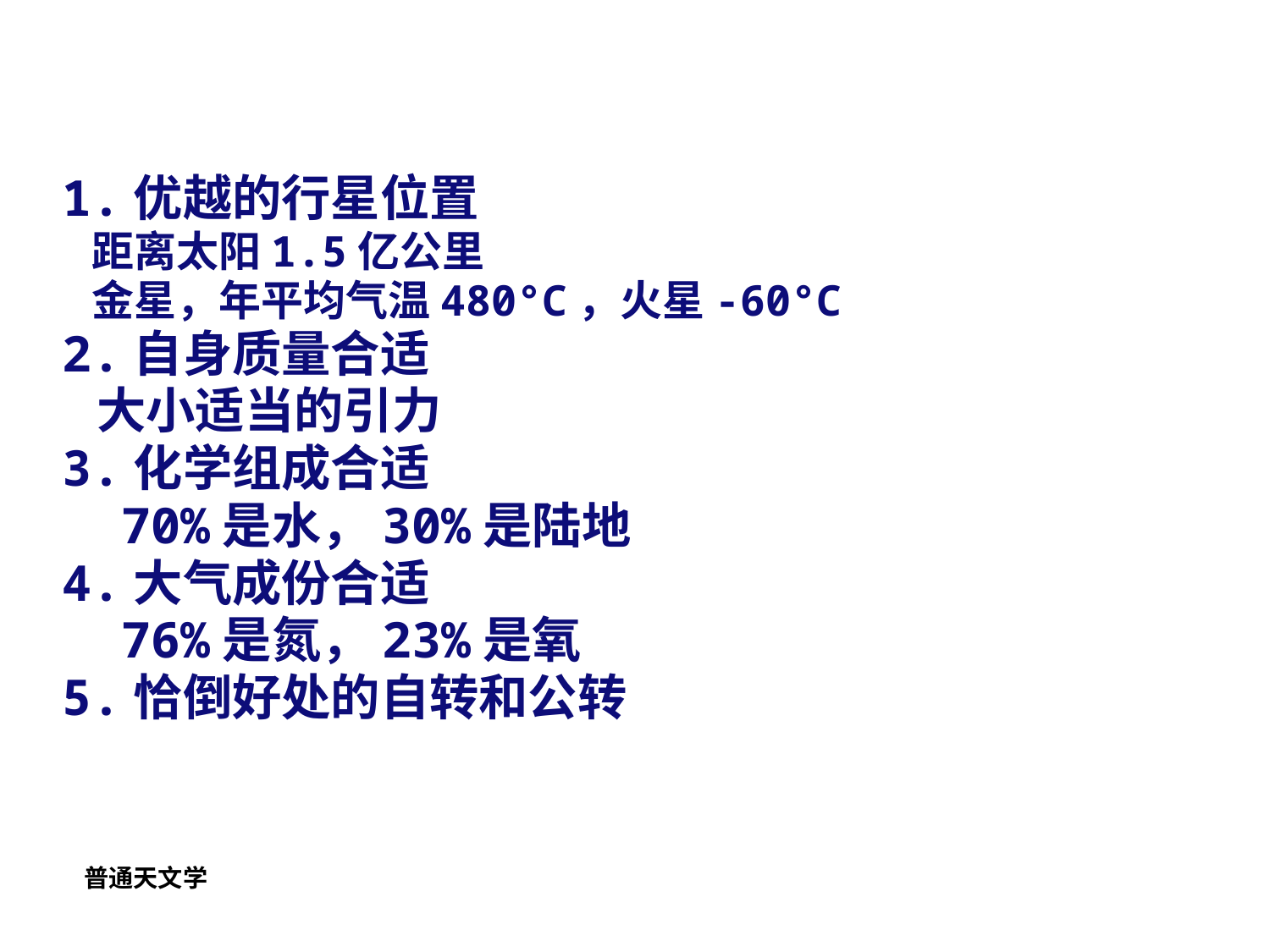

1.优越的行星位置
  距离太阳1.5亿公里
  金星，年平均气温480°C，火星-60°C
2.自身质量合适
  大小适当的引力
3.化学组成合适
  70%是水，30%是陆地
4.大气成份合适
  76%是氮，23%是氧
5.恰倒好处的自转和公转
普通天文学